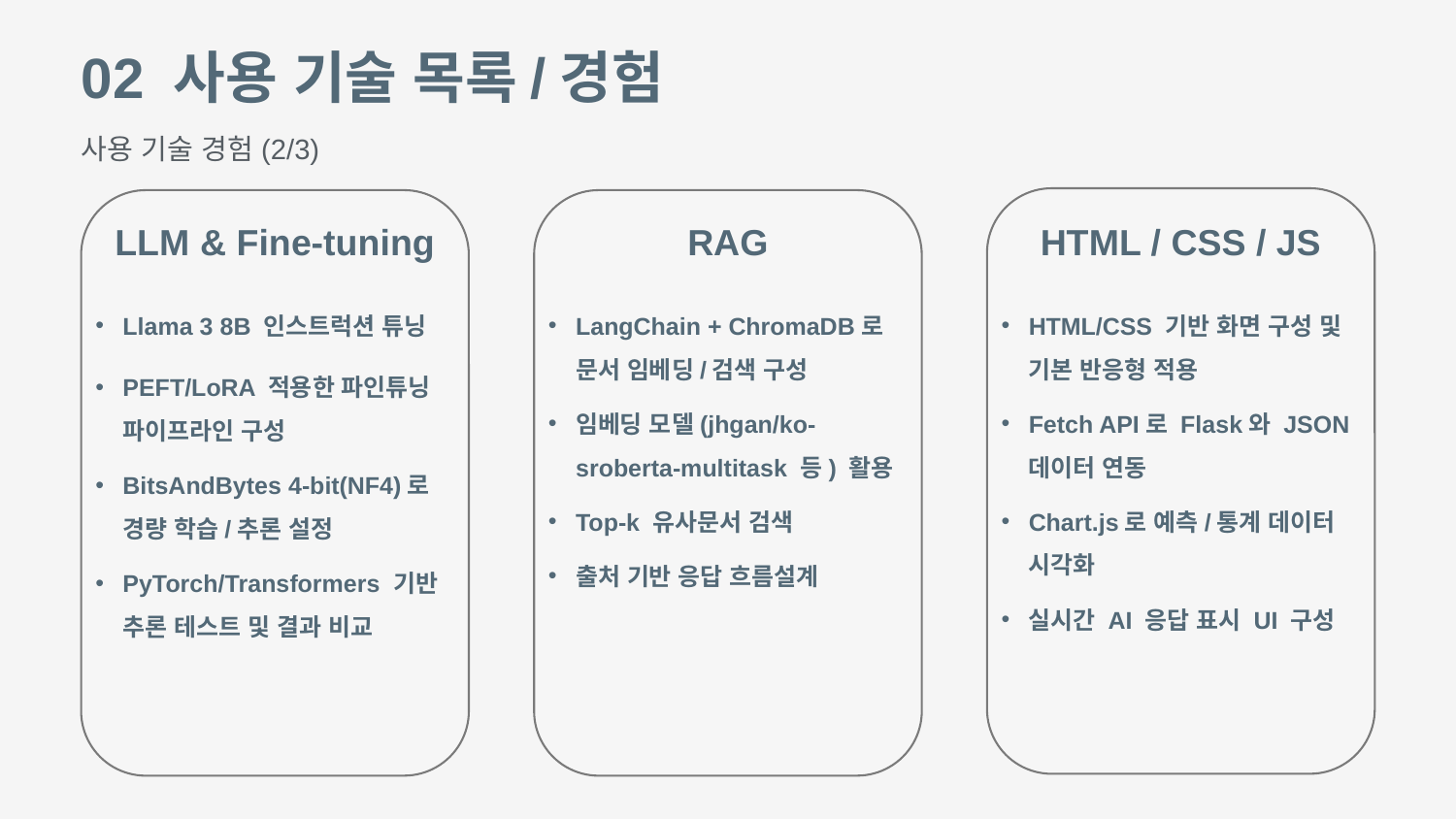

02 사용 기술 목록/경험
사용 기술 경험(2/3)

LLM & Fine-tuning
RAG
HTML / CSS / JS
Llama 3 8B 인스트럭션 튜닝

PEFT/LoRA 적용한 파인튜닝 파이프라인 구성

BitsAndBytes 4-bit(NF4)로 경량 학습/추론 설정

PyTorch/Transformers 기반 추론 테스트 및 결과 비교
LangChain + ChromaDB로 문서 임베딩/검색 구성

임베딩 모델(jhgan/ko-sroberta-multitask 등) 활용

Top-k 유사문서 검색

출처 기반 응답 흐름설계
HTML/CSS 기반 화면 구성 및 기본 반응형 적용

Fetch API로 Flask와 JSON 데이터 연동

Chart.js로 예측/통계 데이터 시각화

실시간 AI 응답 표시 UI 구성